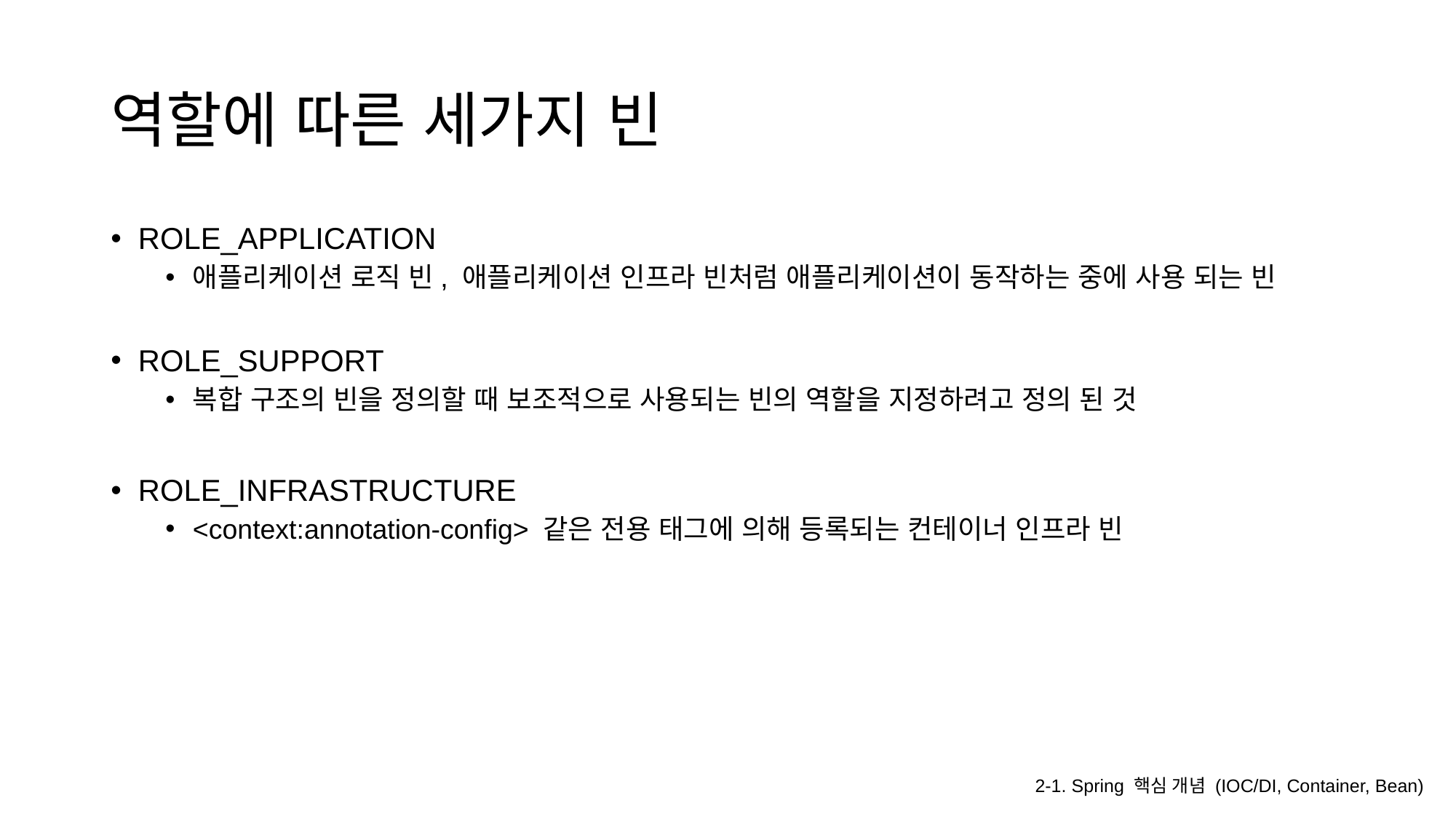

# 역할에 따른 세가지 빈
ROLE_APPLICATION
애플리케이션 로직 빈, 애플리케이션 인프라 빈처럼 애플리케이션이 동작하는 중에 사용 되는 빈

ROLE_SUPPORT
복합 구조의 빈을 정의할 때 보조적으로 사용되는 빈의 역할을 지정하려고 정의 된 것

ROLE_INFRASTRUCTURE
<context:annotation-config> 같은 전용 태그에 의해 등록되는 컨테이너 인프라 빈
2-1. Spring 핵심 개념 (IOC/DI, Container, Bean)